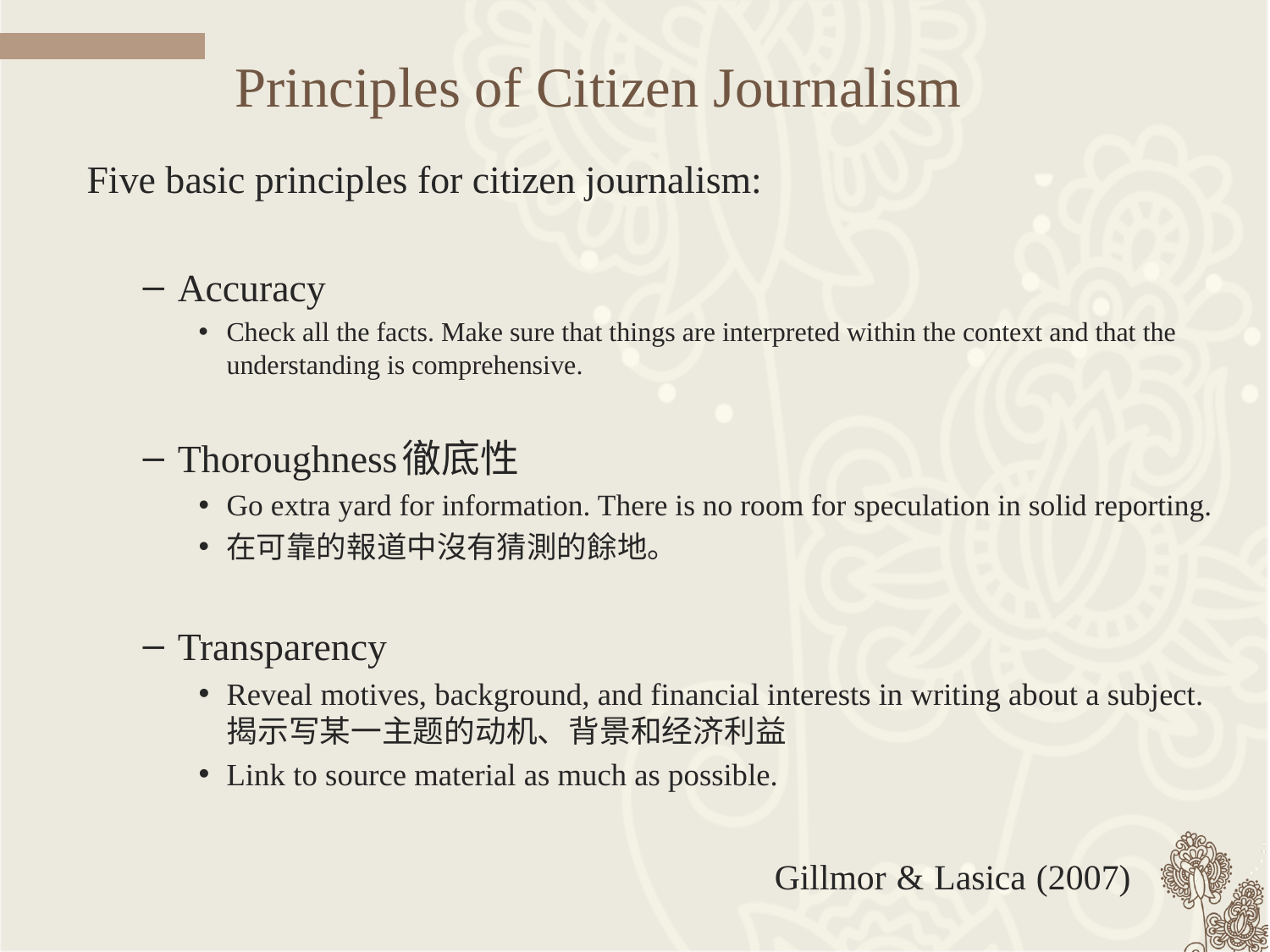

# Principles of Citizen Journalism
Five basic principles for citizen journalism:

Accuracy
Check all the facts. Make sure that things are interpreted within the context and that the understanding is comprehensive.

Thoroughness徹底性
Go extra yard for information. There is no room for speculation in solid reporting.
在可靠的報道中沒有猜測的餘地。

Transparency
Reveal motives, background, and financial interests in writing about a subject.揭示写某一主题的动机、背景和经济利益
Link to source material as much as possible.

Gillmor & Lasica (2007)